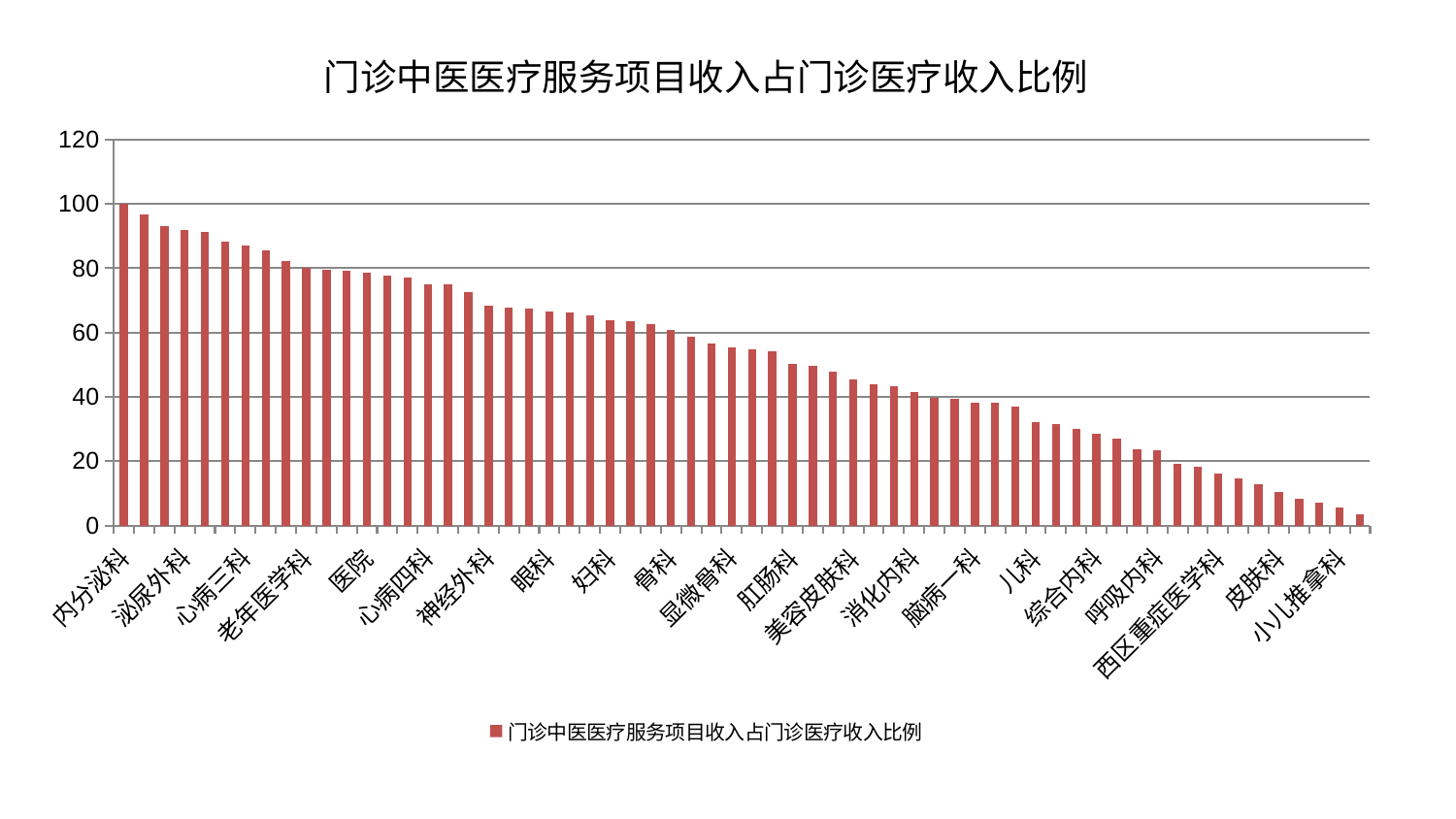

### Chart: 门诊中医医疗服务项目收入占门诊医疗收入比例

| Category | 门诊中医医疗服务项目收入占门诊医疗收入比例 |
|---|---|
| 内分泌科 | 100.0 |
| 东区肾病科 | 96.6118704903306 |
| 血液科 | 93.08184125777468 |
| 泌尿外科 | 91.94773294994911 |
| 东区重症医学科 | 91.33497625105977 |
| 肝胆外科 | 88.2998871711587 |
| 心病三科 | 87.02352896632196 |
| 脑病三科 | 85.4747735713127 |
| 妇二科 | 82.35765563540785 |
| 老年医学科 | 80.03448550556651 |
| 产科 | 79.51029317229631 |
| 普通外科 | 79.18396731656071 |
| 医院 | 78.69240113498391 |
| 妇科妇二科合并 | 77.72644609789018 |
| 运动损伤骨科 | 77.19167176448336 |
| 心病四科 | 74.9682133156542 |
| 创伤骨科 | 74.89765681949005 |
| 神经内科 | 72.74027335119682 |
| 神经外科 | 68.46220792303052 |
| 脑病二科 | 67.6305658684814 |
| 治未病中心 | 67.39148322143677 |
| 眼科 | 66.56338255916808 |
| 乳腺甲状腺外科 | 66.39489477263933 |
| 中医经典科 | 65.2470481474805 |
| 妇科 | 63.71887228520528 |
| 肾脏内科 | 63.665837349249706 |
| 针灸科 | 62.6627798890008 |
| 骨科 | 60.70844702357304 |
| 脾胃病科 | 58.643421145597706 |
| 胸外科 | 56.67909692586873 |
| 显微骨科 | 55.428128767023495 |
| 脊柱骨科 | 54.92537370197059 |
| 男科 | 54.193093872636645 |
| 肛肠科 | 50.28641937725132 |
| 心病一科 | 49.67420371418334 |
| 康复科 | 47.87492302033299 |
| 美容皮肤科 | 45.416683427017254 |
| 推拿科 | 43.902944915277956 |
| 中医外治中心 | 43.315273253321216 |
| 消化内科 | 41.405282455541396 |
| 脾胃科消化科合并 | 39.8208567993788 |
| 小儿骨科 | 39.367365823130974 |
| 脑病一科 | 38.08861728635992 |
| 耳鼻喉科 | 38.05495405588028 |
| 周围血管科 | 36.8983437352767 |
| 儿科 | 32.09806941360473 |
| 身心医学科 | 31.62703917835105 |
| 肝病科 | 29.892689911633482 |
| 综合内科 | 28.624798013929333 |
| 肿瘤内科 | 27.009063027909985 |
| 关节骨科 | 23.561715110962666 |
| 呼吸内科 | 23.42093888919923 |
| 肾病科 | 19.26936184788862 |
| 心血管内科 | 18.214564263376875 |
| 西区重症医学科 | 16.04847283983882 |
| 口腔科 | 14.717296387707547 |
| 风湿病科 | 12.796162468099617 |
| 皮肤科 | 10.525884283123975 |
| 重症医学科 | 8.388914490890095 |
| 心病二科 | 7.004576125288929 |
| 小儿推拿科 | 5.639101564878658 |
| 微创骨科 | 3.406990457494224 |
69